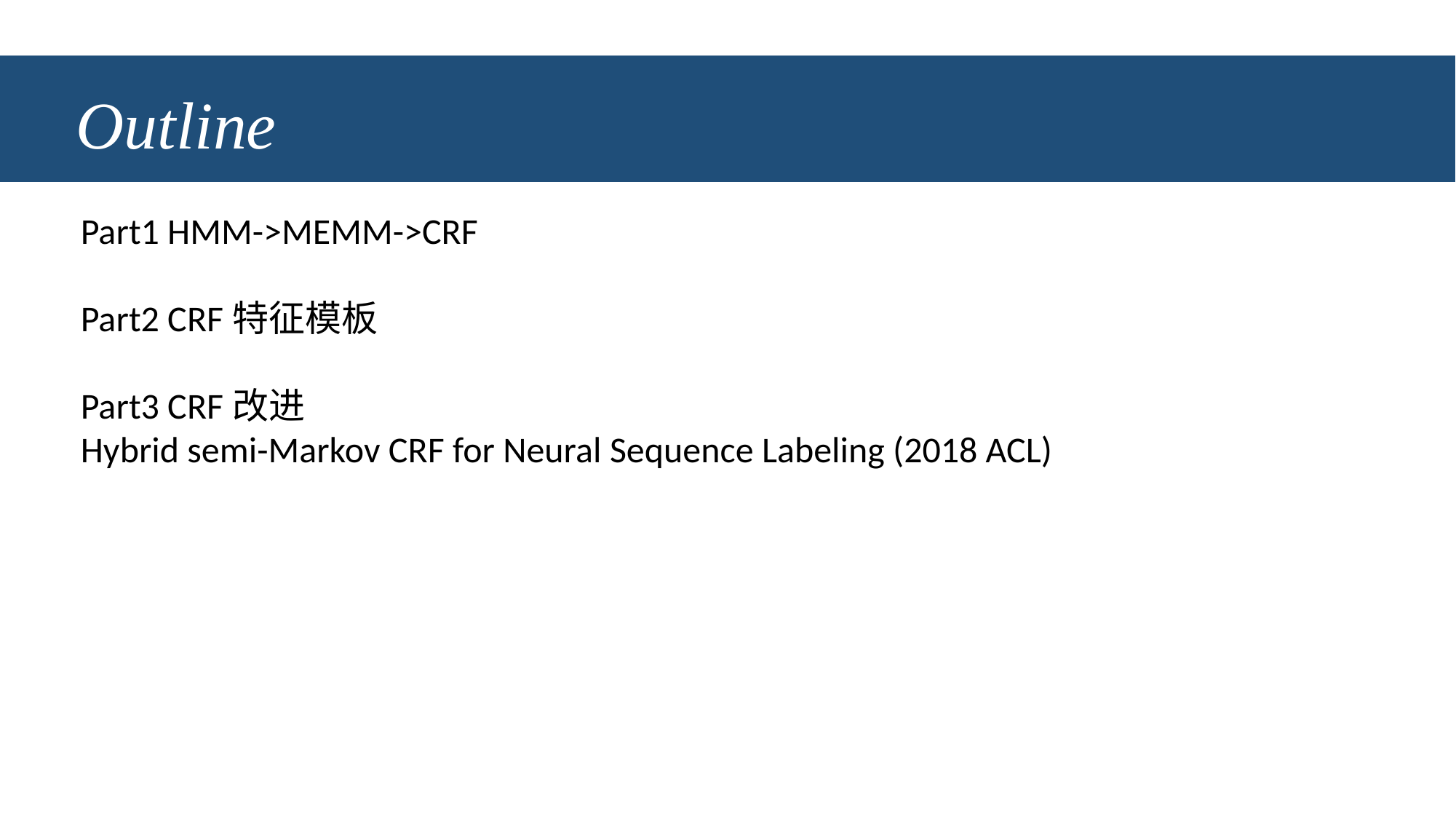

# Outline

Part1 HMM->MEMM->CRF

Part2 CRF特征模板

Part3 CRF改进
Hybrid semi-Markov CRF for Neural Sequence Labeling (2018 ACL)